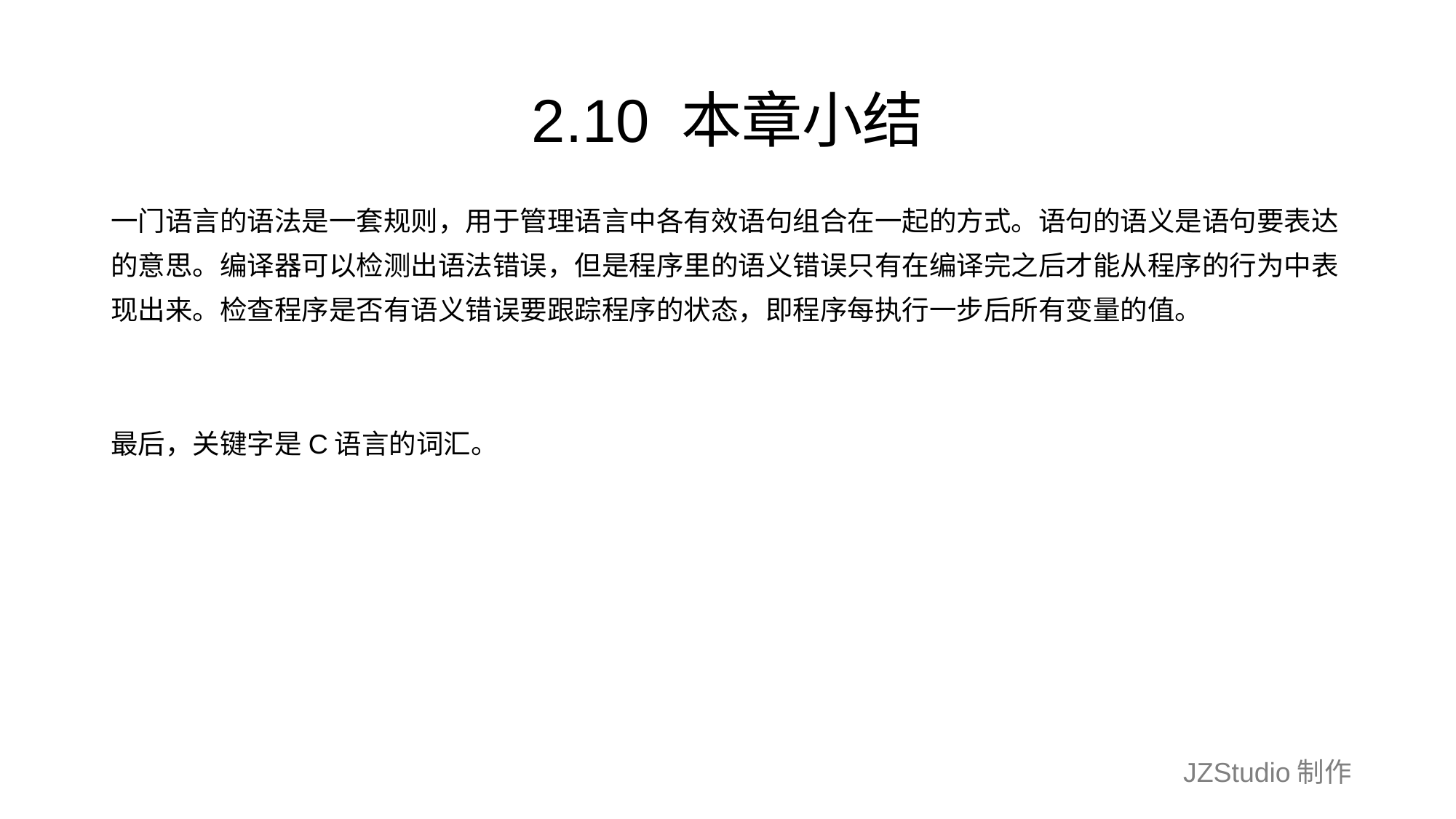

# 2.10 本章小结
一门语言的语法是一套规则，用于管理语言中各有效语句组合在一起的方式。语句的语义是语句要表达
的意思。编译器可以检测出语法错误，但是程序里的语义错误只有在编译完之后才能从程序的行为中表
现出来。检查程序是否有语义错误要跟踪程序的状态，即程序每执行一步后所有变量的值。

最后，关键字是C语言的词汇。